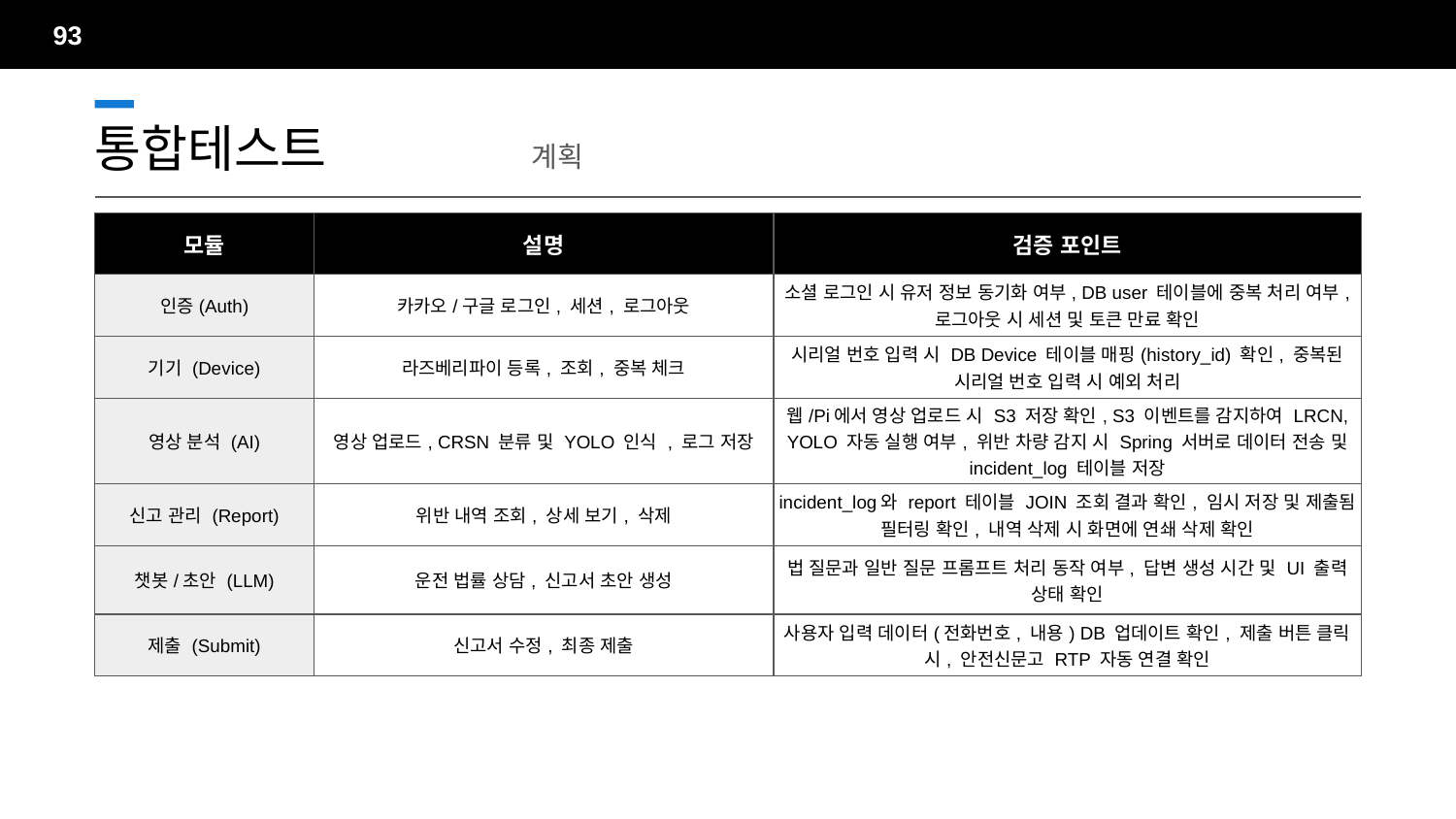

93

통합테스트		계획
| 모듈 | 설명 | 검증 포인트 |
| --- | --- | --- |
| 인증(Auth) | 카카오/구글 로그인, 세션, 로그아웃 | 소셜 로그인 시 유저 정보 동기화 여부, DB user 테이블에 중복 처리 여부, 로그아웃 시 세션 및 토큰 만료 확인 |
| 기기 (Device) | 라즈베리파이 등록, 조회, 중복 체크 | 시리얼 번호 입력 시 DB Device 테이블 매핑(history\_id) 확인, 중복된 시리얼 번호 입력 시 예외 처리 |
| 영상 분석 (AI) | 영상 업로드, CRSN 분류 및 YOLO 인식 , 로그 저장 | 웹/Pi에서 영상 업로드 시 S3 저장 확인, S3 이벤트를 감지하여 LRCN, YOLO 자동 실행 여부, 위반 차량 감지 시 Spring 서버로 데이터 전송 및 incident\_log 테이블 저장 |
| 신고 관리 (Report) | 위반 내역 조회, 상세 보기, 삭제 | incident\_log와 report 테이블 JOIN 조회 결과 확인, 임시 저장 및 제출됨 필터링 확인, 내역 삭제 시 화면에 연쇄 삭제 확인 |
| 챗봇/초안 (LLM) | 운전 법률 상담, 신고서 초안 생성 | 법 질문과 일반 질문 프롬프트 처리 동작 여부, 답변 생성 시간 및 UI 출력 상태 확인 |
| 제출 (Submit) | 신고서 수정, 최종 제출 | 사용자 입력 데이터(전화번호, 내용) DB 업데이트 확인, 제출 버튼 클릭 시, 안전신문고 RTP 자동 연결 확인 |